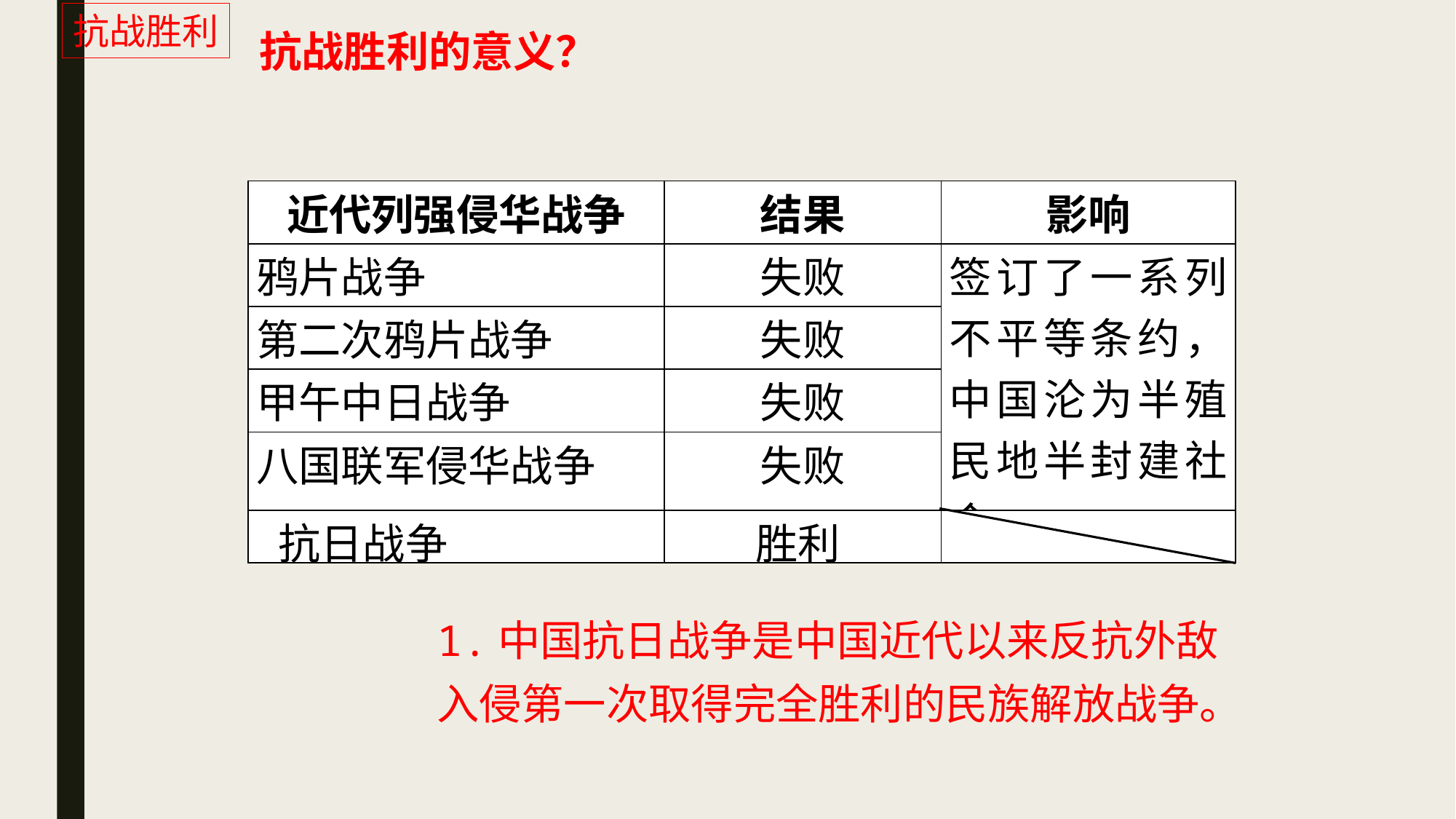

抗战胜利
抗战胜利的意义？
| 近代列强侵华战争 | 结果 | 影响 |
| --- | --- | --- |
| 鸦片战争 | 失败 | 签订了一系列不平等条约，中国沦为半殖民地半封建社会。 |
| 第二次鸦片战争 | 失败 |  |
| 甲午中日战争 | 失败 |  |
| 八国联军侵华战争 | 失败 |  |
| 抗日战争 | 胜利 |  |
1.中国抗日战争是中国近代以来反抗外敌入侵第一次取得完全胜利的民族解放战争。